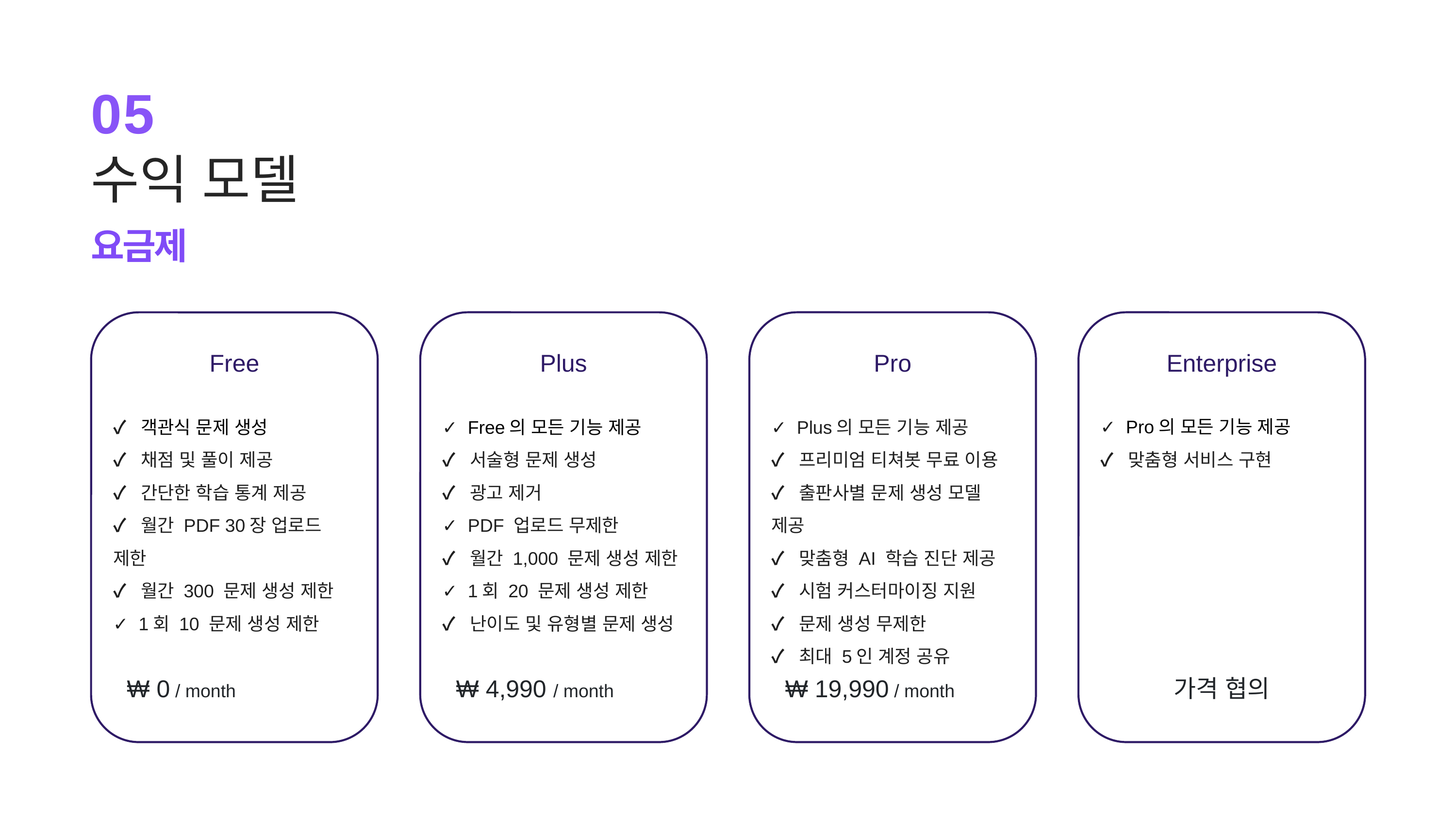

05
수익 모델
요금제

Plus
Pro
Enterprise
Free
✓  Free의 모든 기능 제공
✓  서술형 문제 생성
✓  광고 제거
✓  PDF 업로드 무제한
✓  월간 1,000 문제 생성 제한
✓  1회 20 문제 생성 제한
✓  난이도 및 유형별 문제 생성
✓  Plus의 모든 기능 제공
✓  프리미엄 티쳐봇 무료 이용
✓  출판사별 문제 생성 모델 제공
✓  맞춤형 AI 학습 진단 제공
✓  시험 커스터마이징 지원
✓  문제 생성 무제한
✓  최대 5인 계정 공유

✓  Pro의 모든 기능 제공
✓  맞춤형 서비스 구현
✓  객관식 문제 생성
✓  채점 및 풀이 제공
✓  간단한 학습 통계 제공
✓  월간 PDF 30장 업로드 제한
✓  월간 300 문제 생성 제한
✓  1회 10 문제 생성 제한

₩ 4,990 / month
₩ 19,990 / month
가격 협의
₩ 0 / month